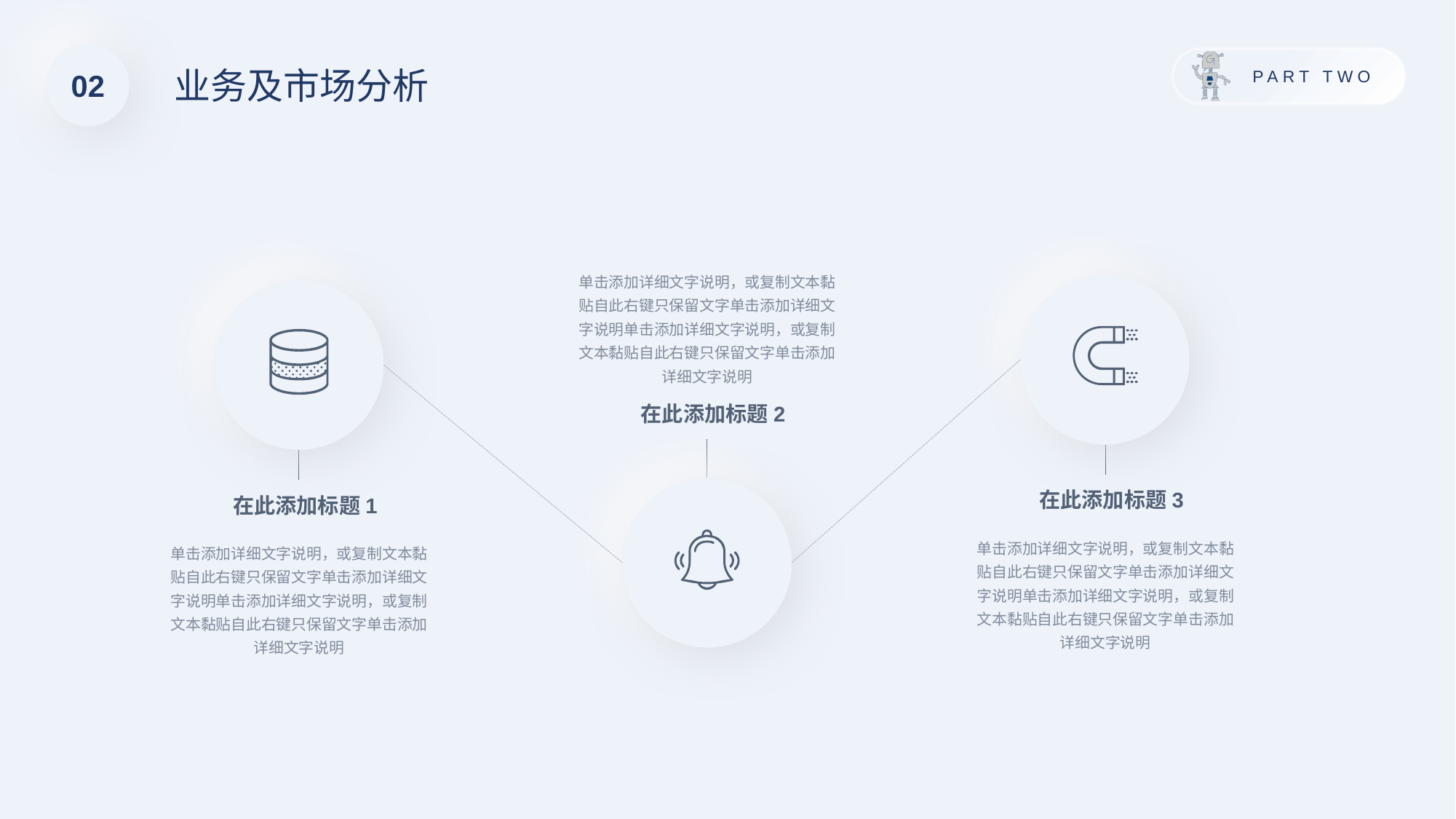

02
业务及市场分析
在此添加标题2
单击添加详细文字说明，或复制文本黏贴自此右键只保留文字单击添加详细文字说明单击添加详细文字说明，或复制文本黏贴自此右键只保留文字单击添加详细文字说明

在此添加标题3
单击添加详细文字说明，或复制文本黏贴自此右键只保留文字单击添加详细文字说明单击添加详细文字说明，或复制文本黏贴自此右键只保留文字单击添加详细文字说明
在此添加标题1
单击添加详细文字说明，或复制文本黏贴自此右键只保留文字单击添加详细文字说明单击添加详细文字说明，或复制文本黏贴自此右键只保留文字单击添加详细文字说明